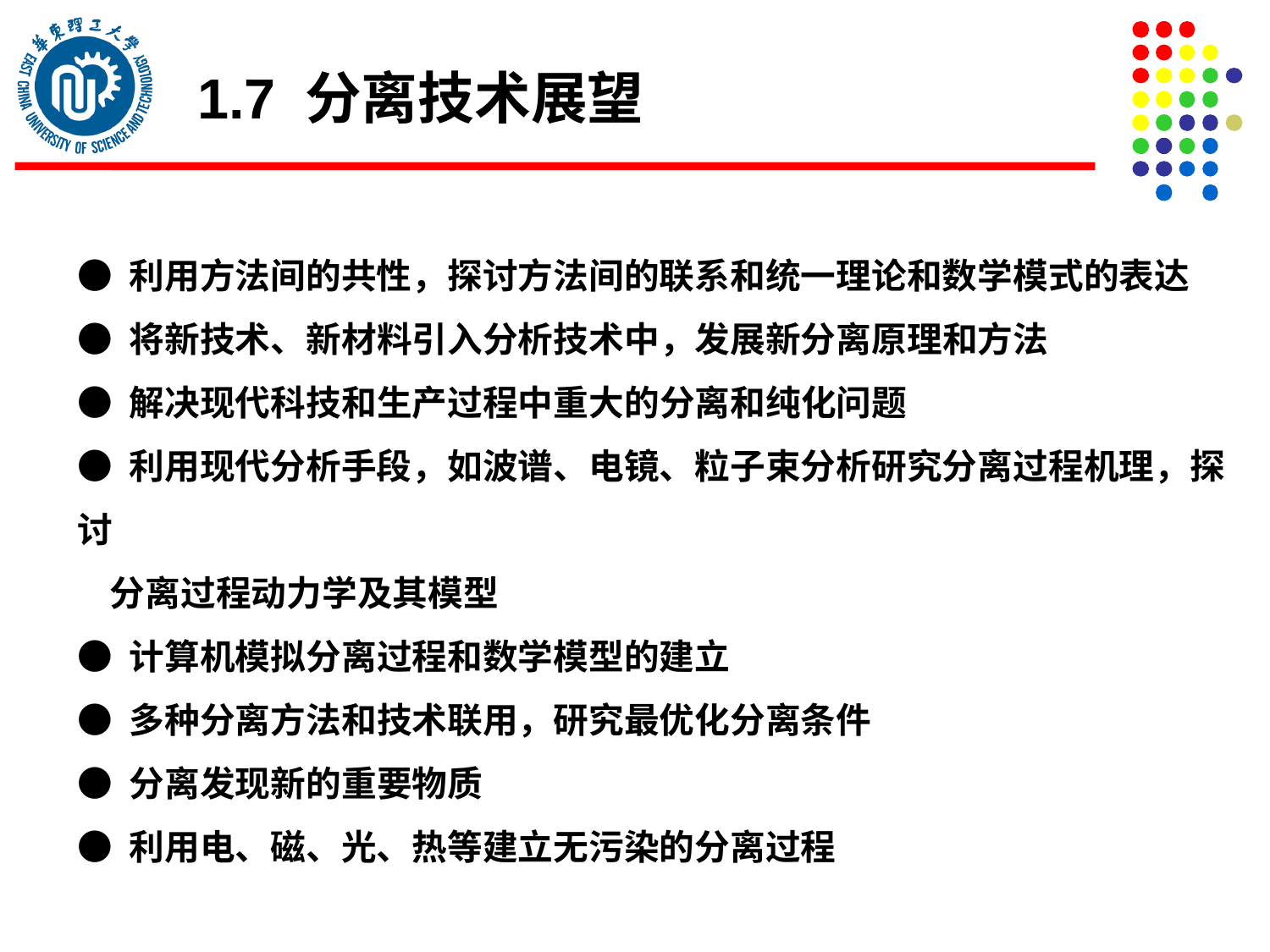

1.7 分离技术展望
● 利用方法间的共性，探讨方法间的联系和统一理论和数学模式的表达
● 将新技术、新材料引入分析技术中，发展新分离原理和方法
● 解决现代科技和生产过程中重大的分离和纯化问题
● 利用现代分析手段，如波谱、电镜、粒子束分析研究分离过程机理，探讨
   分离过程动力学及其模型
● 计算机模拟分离过程和数学模型的建立
● 多种分离方法和技术联用，研究最优化分离条件
● 分离发现新的重要物质
● 利用电、磁、光、热等建立无污染的分离过程